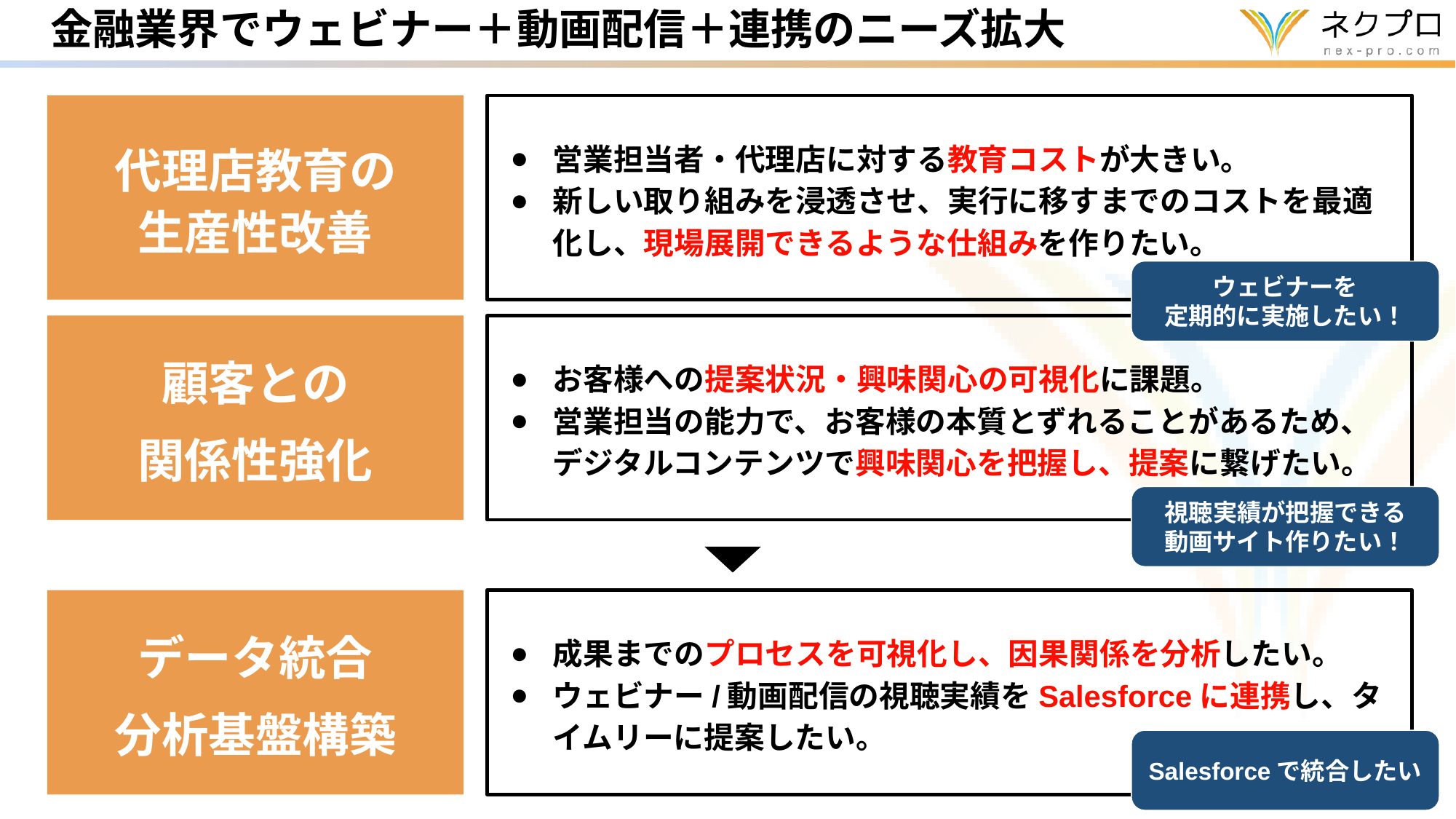

金融業界でウェビナー＋動画配信＋連携のニーズ拡大

営業担当者・代理店に対する教育コストが大きい。
新しい取り組みを浸透させ、実行に移すまでのコストを最適化し、現場展開できるような仕組みを作りたい。
代理店教育の
生産性改善
ウェビナーを
定期的に実施したい！
お客様への提案状況・興味関心の可視化に課題。
営業担当の能力で、お客様の本質とずれることがあるため、デジタルコンテンツで興味関心を把握し、提案に繋げたい。

顧客との
関係性強化
視聴実績が把握できる
動画サイト作りたい！

成果までのプロセスを可視化し、因果関係を分析したい。
ウェビナー/動画配信の視聴実績をSalesforceに連携し、タイムリーに提案したい。

データ統合
分析基盤構築
Salesforceで統合したい